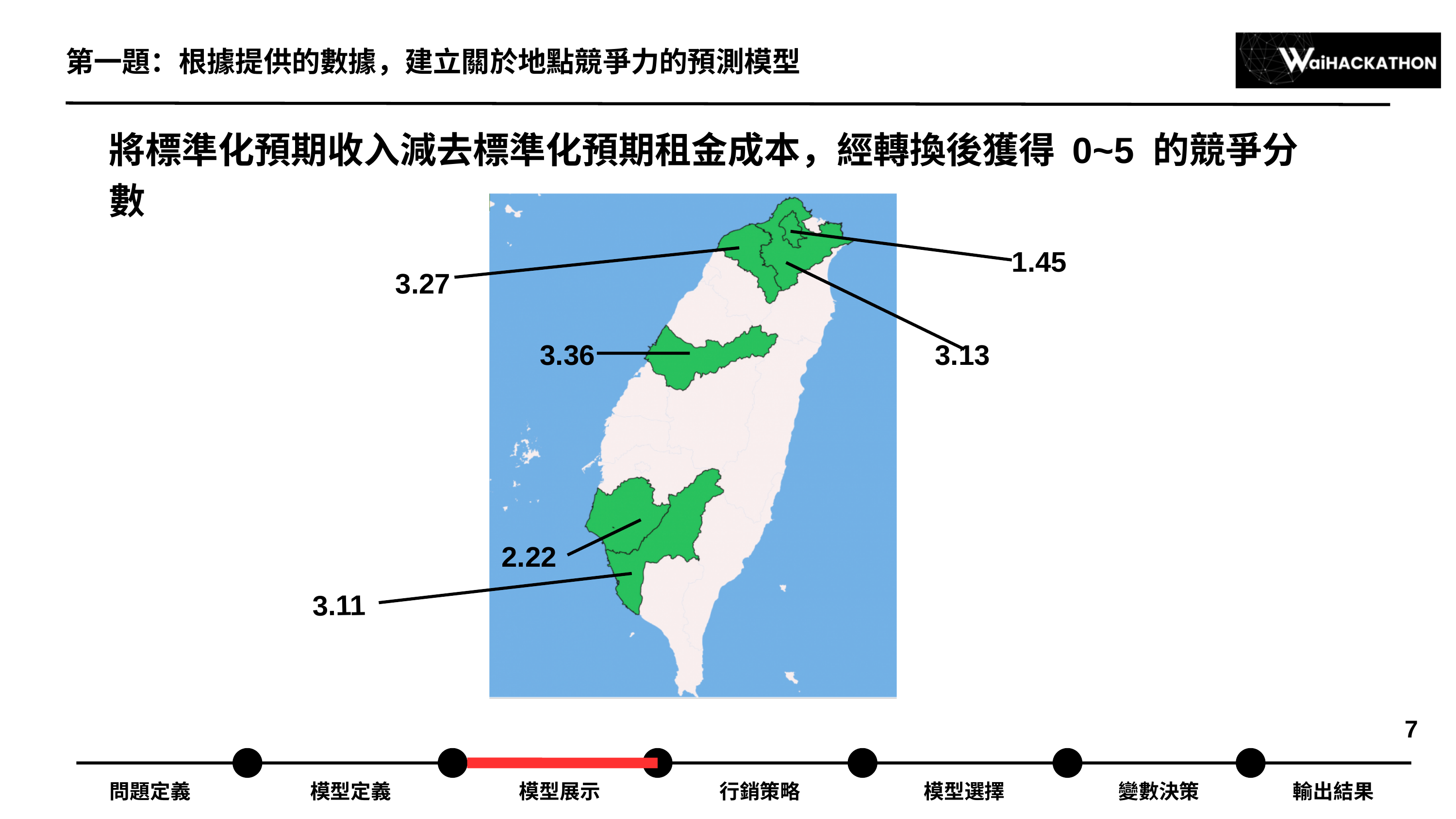

第一題：根據提供的數據，建立關於地點競爭力的預測模型

將標準化預期收入減去標準化預期租金成本，經轉換後獲得 0~5 的競爭分數

1.45

3.27

3.36
3.13

2.22

3.11
7

問題定義
模型定義
模型展示
行銷策略
模型選擇
變數決策
輸出結果